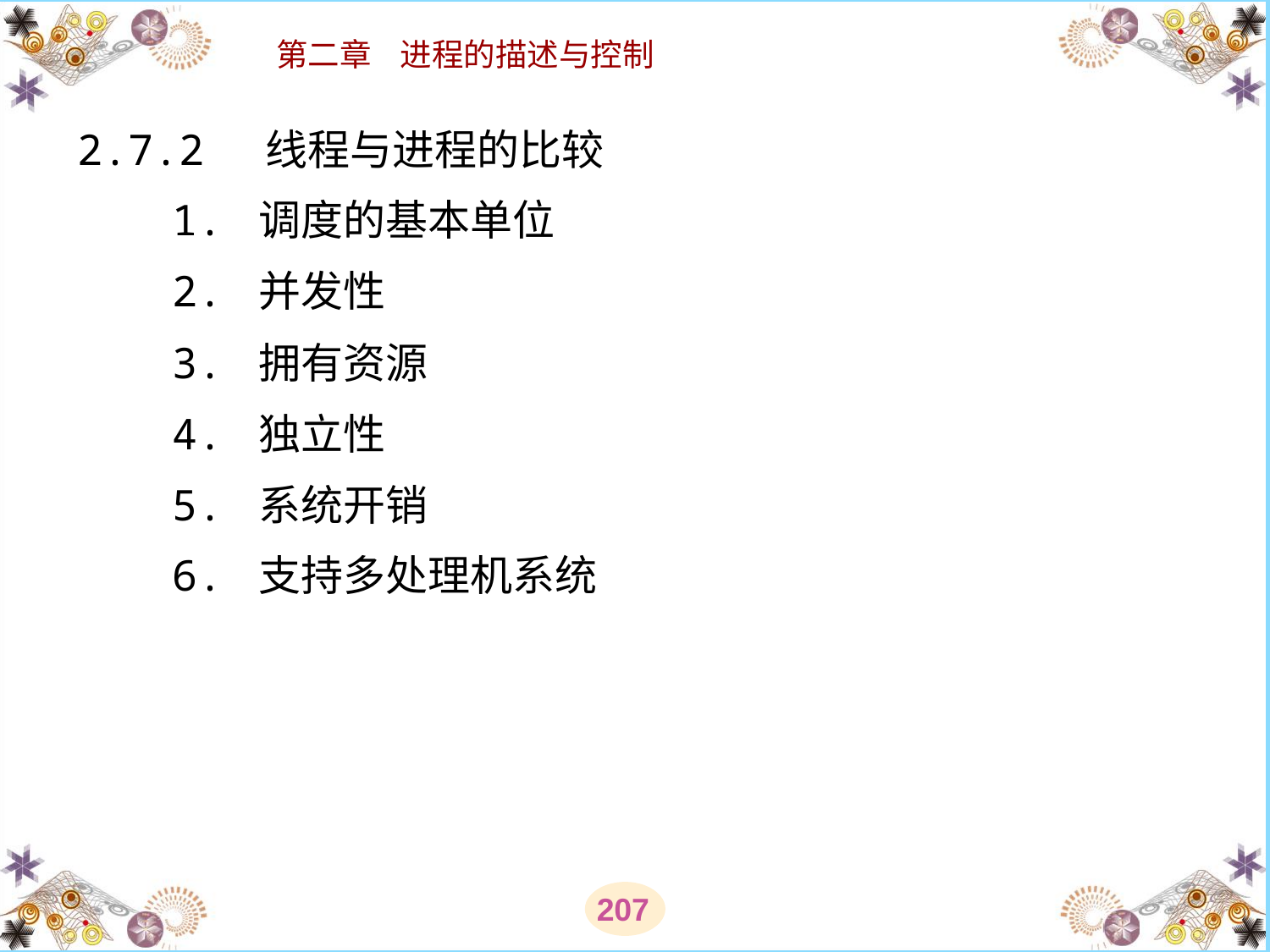

# 2.7.2  线程与进程的比较 　　1. 调度的基本单位 　　2. 并发性 　　3. 拥有资源 　　4. 独立性 　　5. 系统开销 　　6. 支持多处理机系统